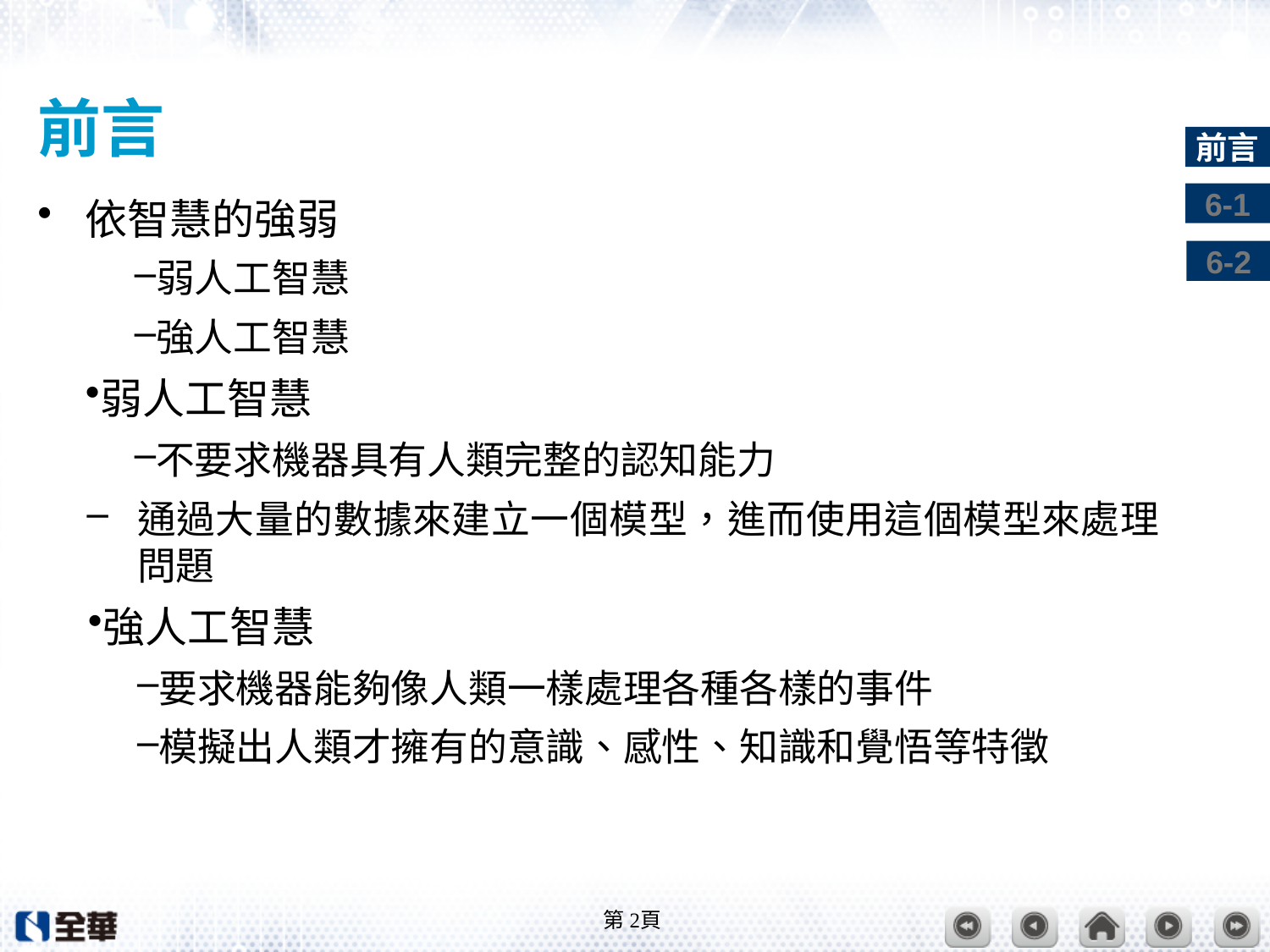

# 前言
依智慧的強弱
弱人工智慧
強人工智慧
弱人工智慧
不要求機器具有人類完整的認知能力
通過大量的數據來建立一個模型，進而使用這個模型來處理問題
強人工智慧
要求機器能夠像人類一樣處理各種各樣的事件
模擬出人類才擁有的意識、感性、知識和覺悟等特徵